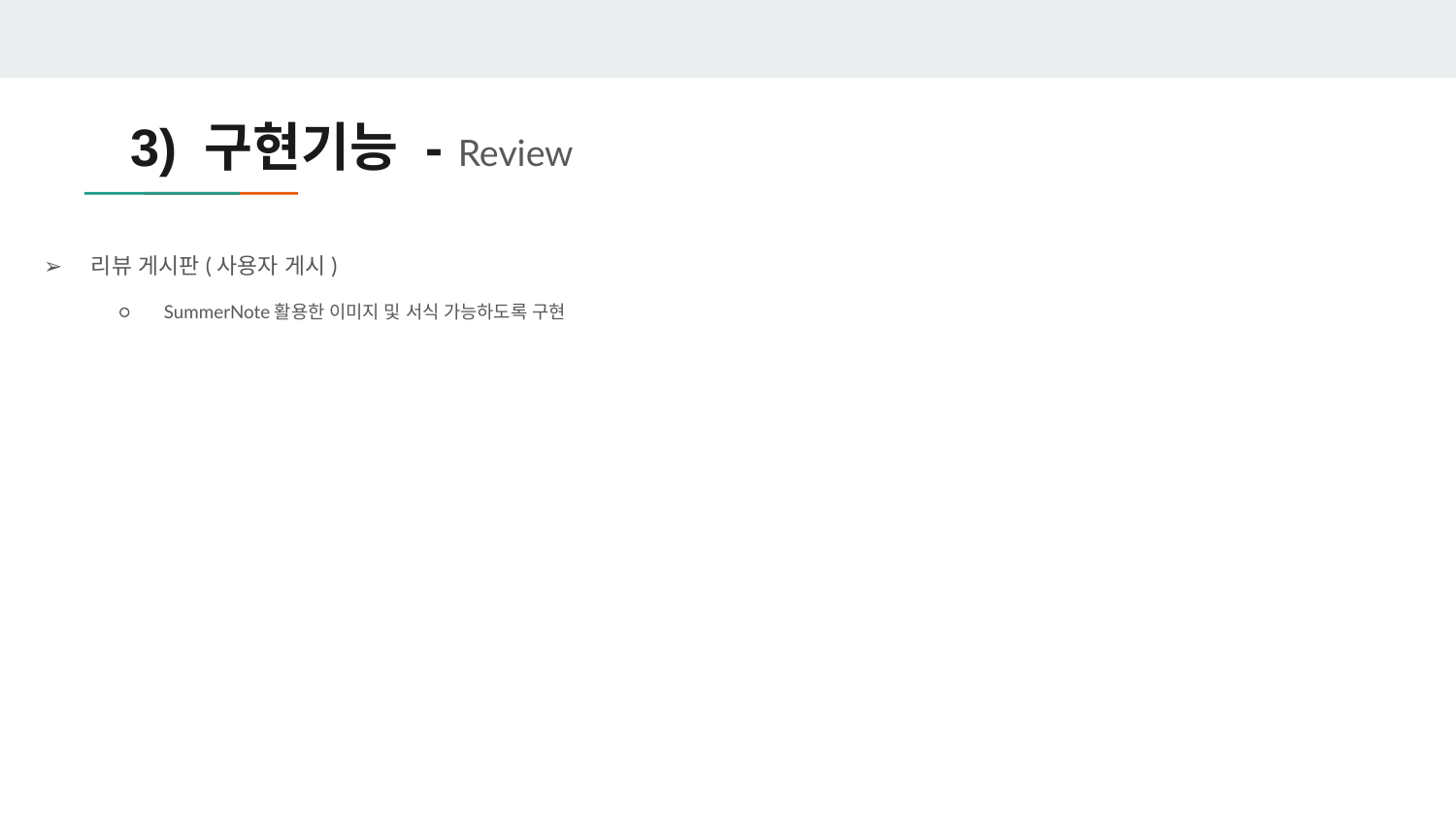

# 3) 구현기능 - Review
리뷰 게시판(사용자 게시)
SummerNote활용한 이미지 및 서식 가능하도록 구현